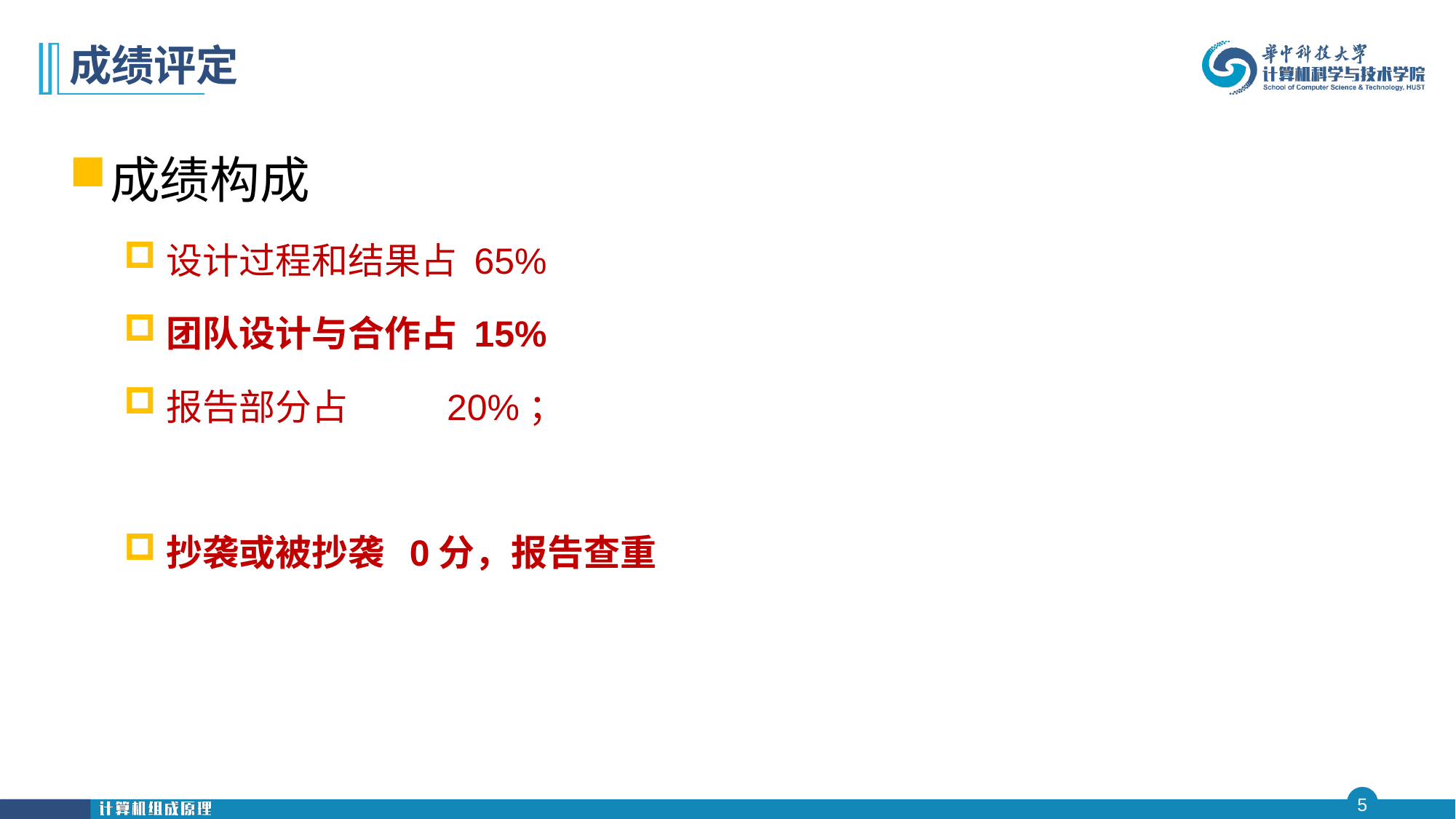

# 成绩评定
成绩构成
设计过程和结果占 65%
团队设计与合作占 15%
报告部分占           20%；

抄袭或被抄袭  0分，报告查重